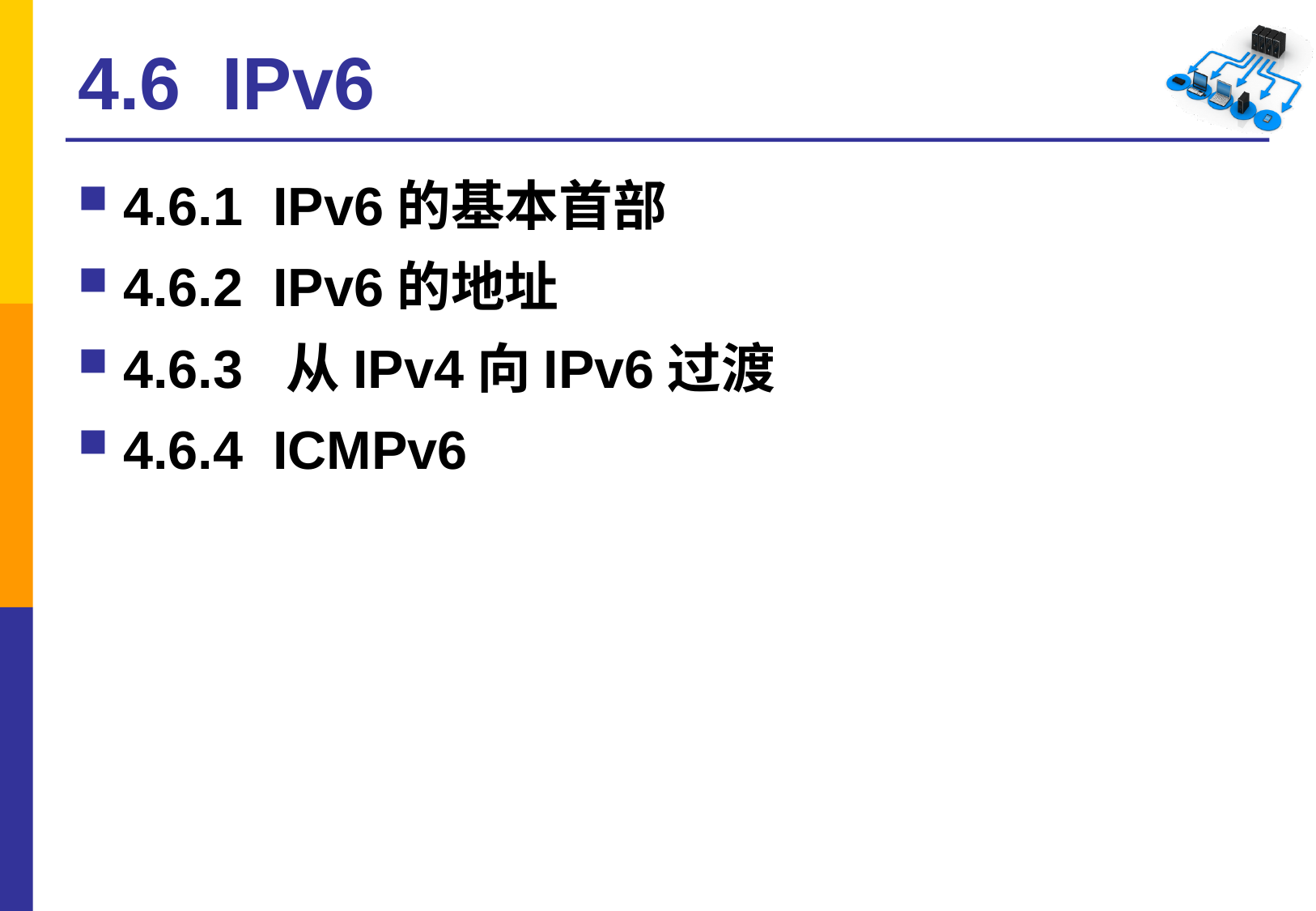

# 4.6  IPv6
4.6.1  IPv6的基本首部
4.6.2  IPv6的地址
4.6.3  从IPv4向IPv6过渡
4.6.4  ICMPv6